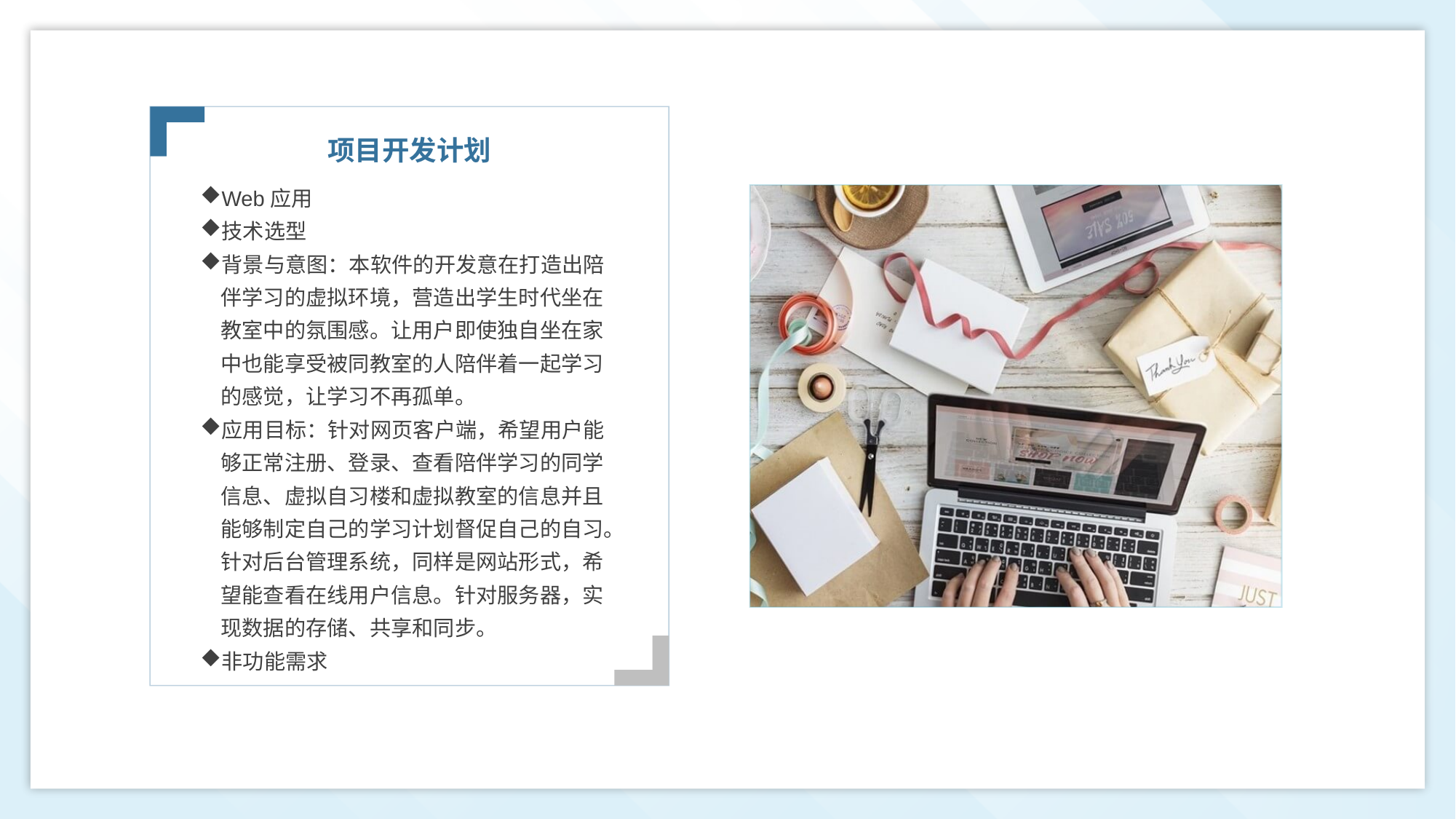

项目开发计划
Web应用
技术选型
背景与意图：本软件的开发意在打造出陪伴学习的虚拟环境，营造出学生时代坐在教室中的氛围感。让用户即使独自坐在家中也能享受被同教室的人陪伴着一起学习的感觉，让学习不再孤单。
应用目标：针对网页客户端，希望用户能够正常注册、登录、查看陪伴学习的同学信息、虚拟自习楼和虚拟教室的信息并且能够制定自己的学习计划督促自己的自习。针对后台管理系统，同样是网站形式，希望能查看在线用户信息。针对服务器，实现数据的存储、共享和同步。
非功能需求